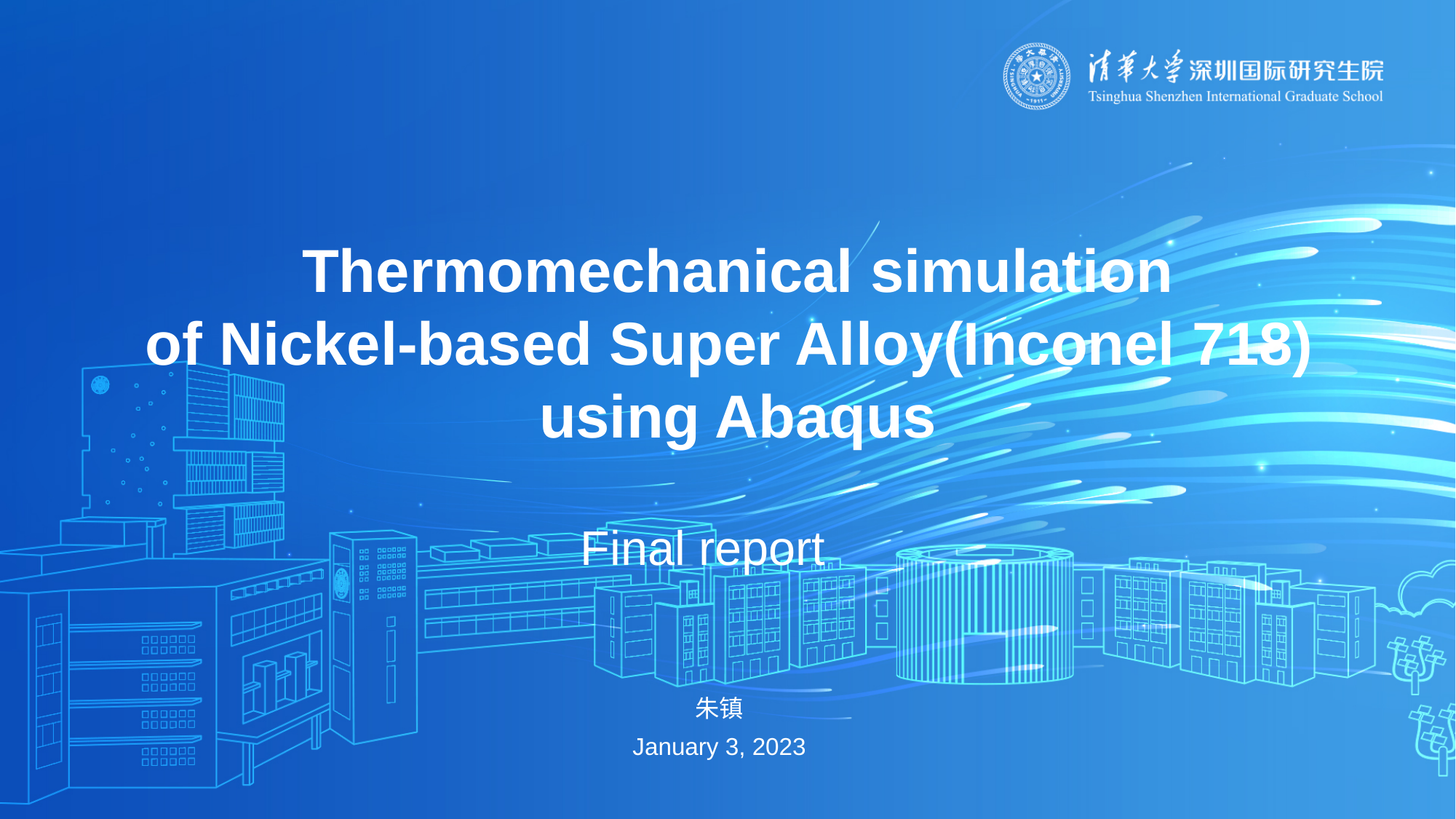

Thermomechanical simulation
of Nickel-based Super Alloy(Inconel 718)
using Abaqus

Final report
朱镇
January 3, 2023